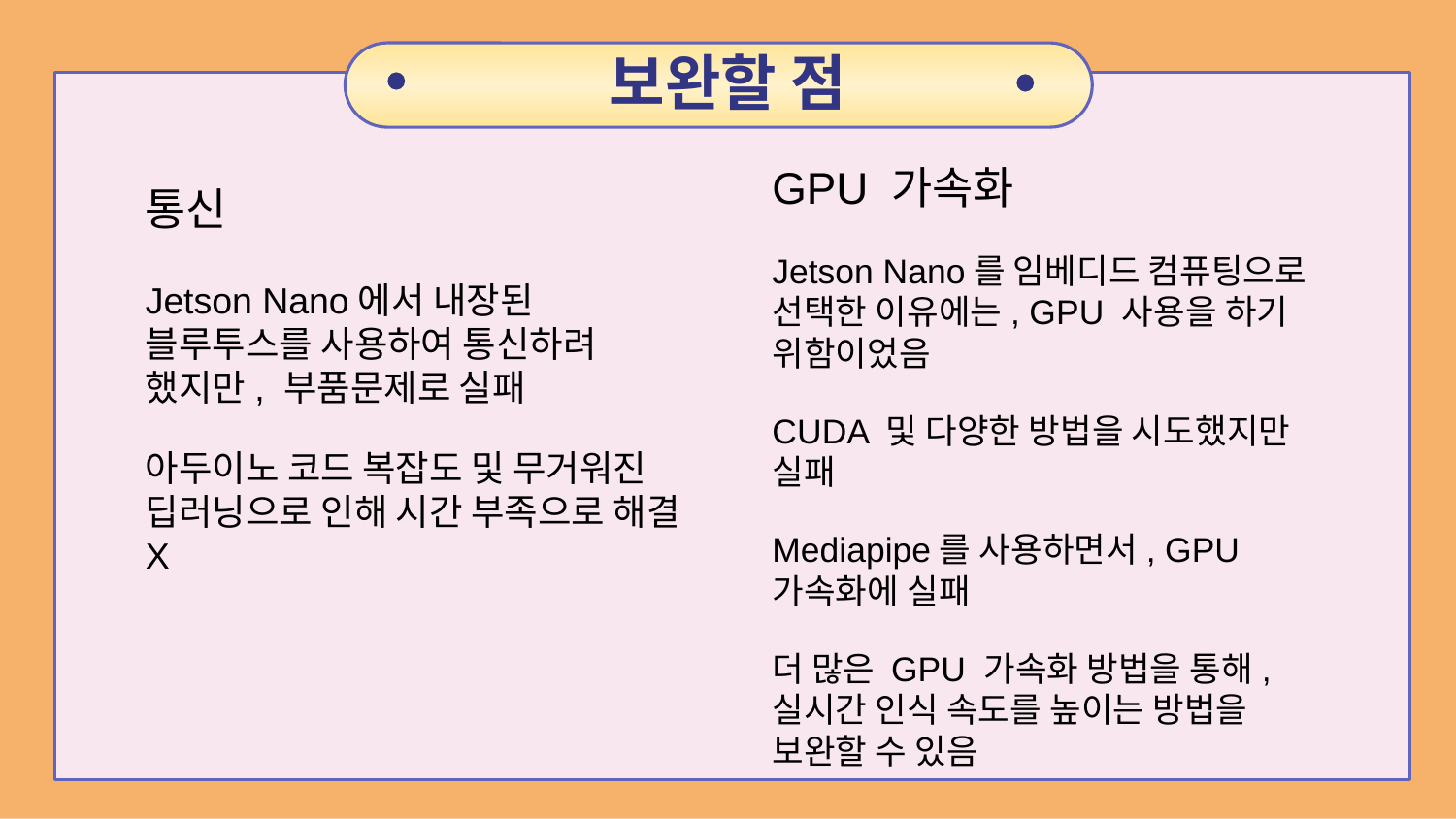

보완할 점

#
GPU 가속화

Jetson Nano를 임베디드 컴퓨팅으로 선택한 이유에는, GPU 사용을 하기 위함이었음

CUDA 및 다양한 방법을 시도했지만 실패

Mediapipe를 사용하면서, GPU 가속화에 실패

더 많은 GPU 가속화 방법을 통해, 실시간 인식 속도를 높이는 방법을 보완할 수 있음

통신

Jetson Nano에서 내장된 블루투스를 사용하여 통신하려 했지만, 부품문제로 실패

아두이노 코드 복잡도 및 무거워진 딥러닝으로 인해 시간 부족으로 해결 X